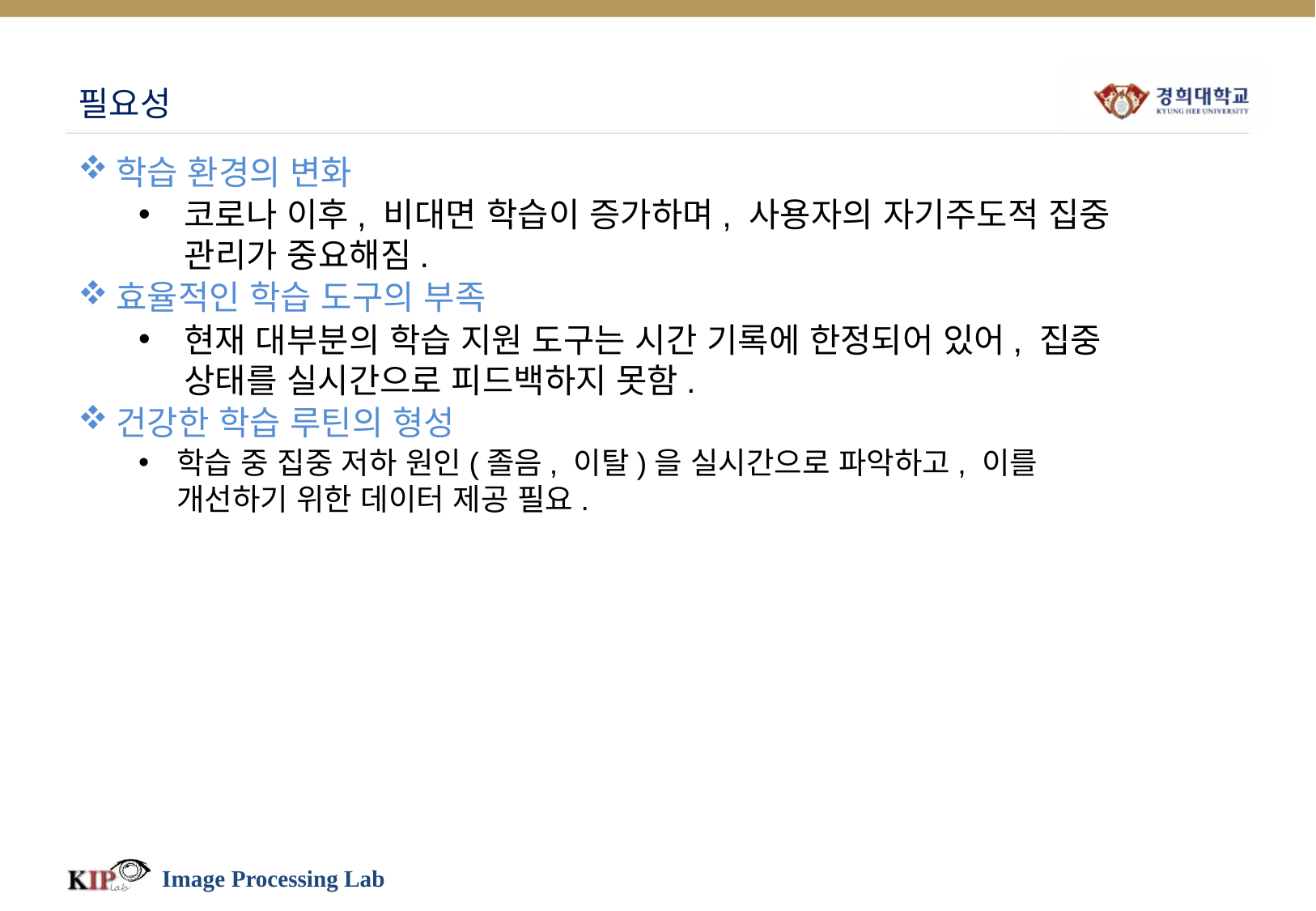

# 필요성
학습 환경의 변화
코로나 이후, 비대면 학습이 증가하며, 사용자의 자기주도적 집중 관리가 중요해짐.
효율적인 학습 도구의 부족
현재 대부분의 학습 지원 도구는 시간 기록에 한정되어 있어, 집중 상태를 실시간으로 피드백하지 못함.
건강한 학습 루틴의 형성
학습 중 집중 저하 원인(졸음, 이탈)을 실시간으로 파악하고, 이를 개선하기 위한 데이터 제공 필요.

Image Processing Lab